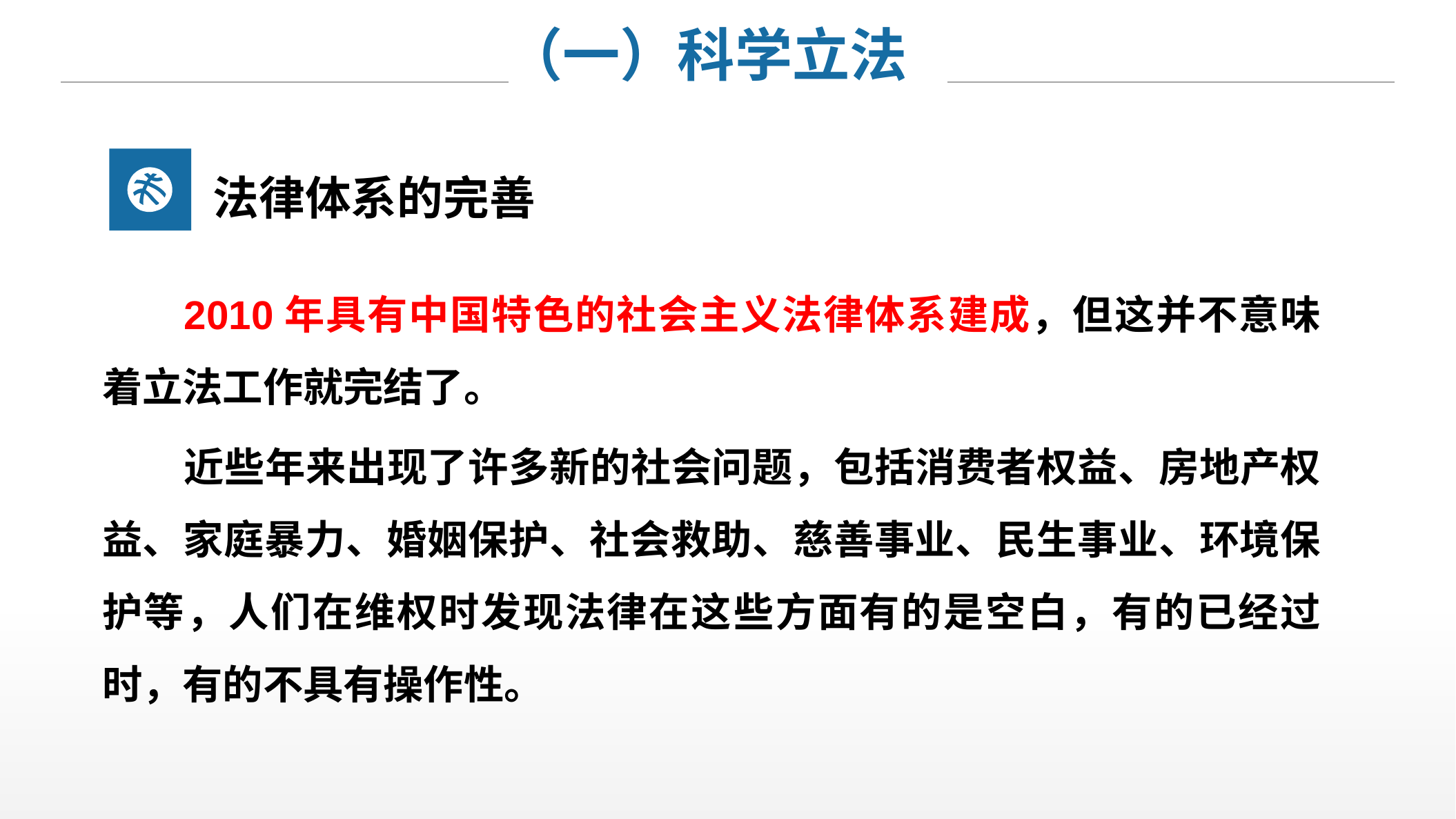

（一）科学立法

法律体系的完善
2010年具有中国特色的社会主义法律体系建成，但这并不意味着立法工作就完结了。
近些年来出现了许多新的社会问题，包括消费者权益、房地产权益、家庭暴力、婚姻保护、社会救助、慈善事业、民生事业、环境保护等，人们在维权时发现法律在这些方面有的是空白，有的已经过时，有的不具有操作性。